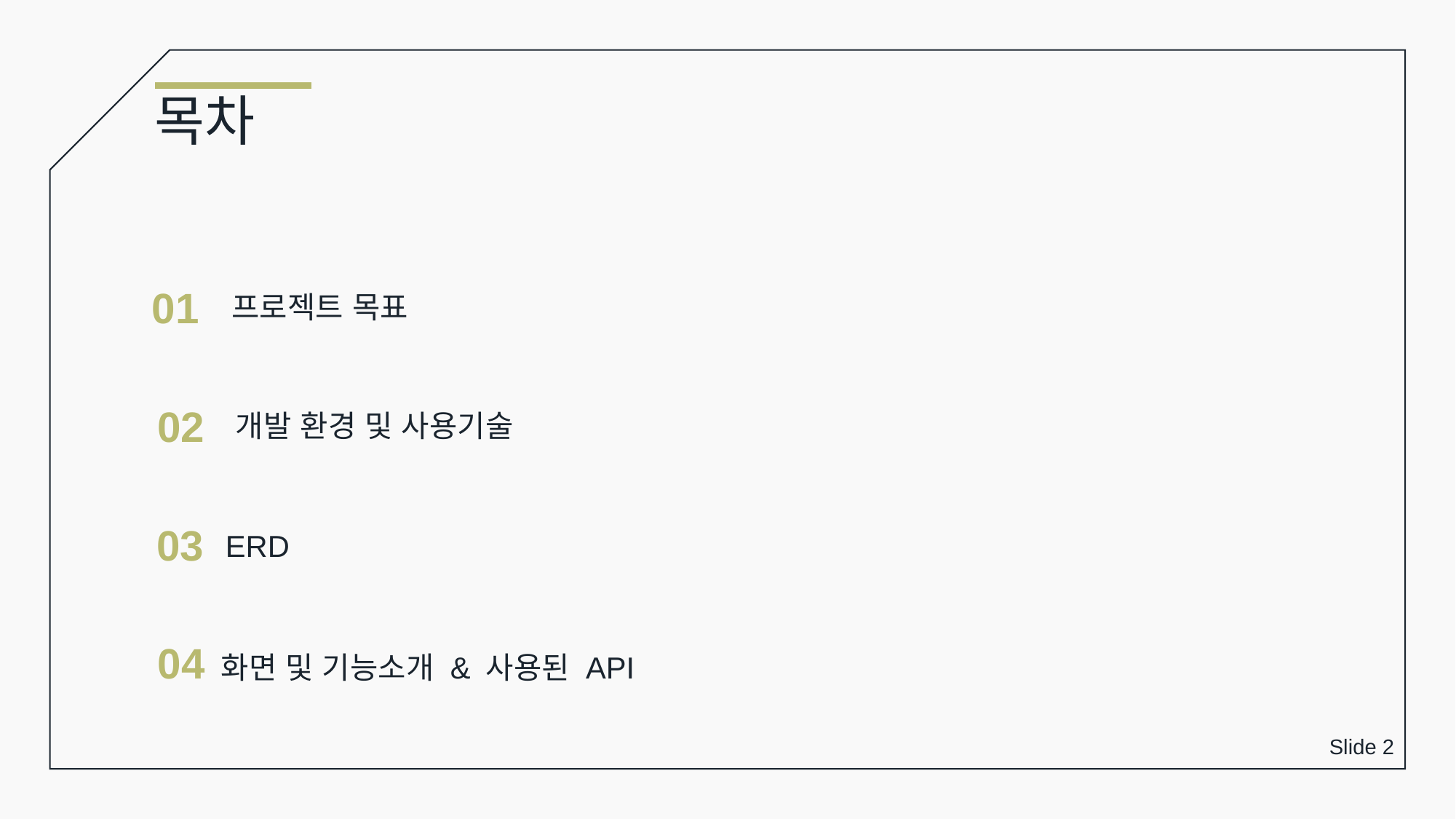

목차
01
프로젝트 목표
02
개발 환경 및 사용기술
03
ERD
04
화면 및 기능소개 & 사용된 API